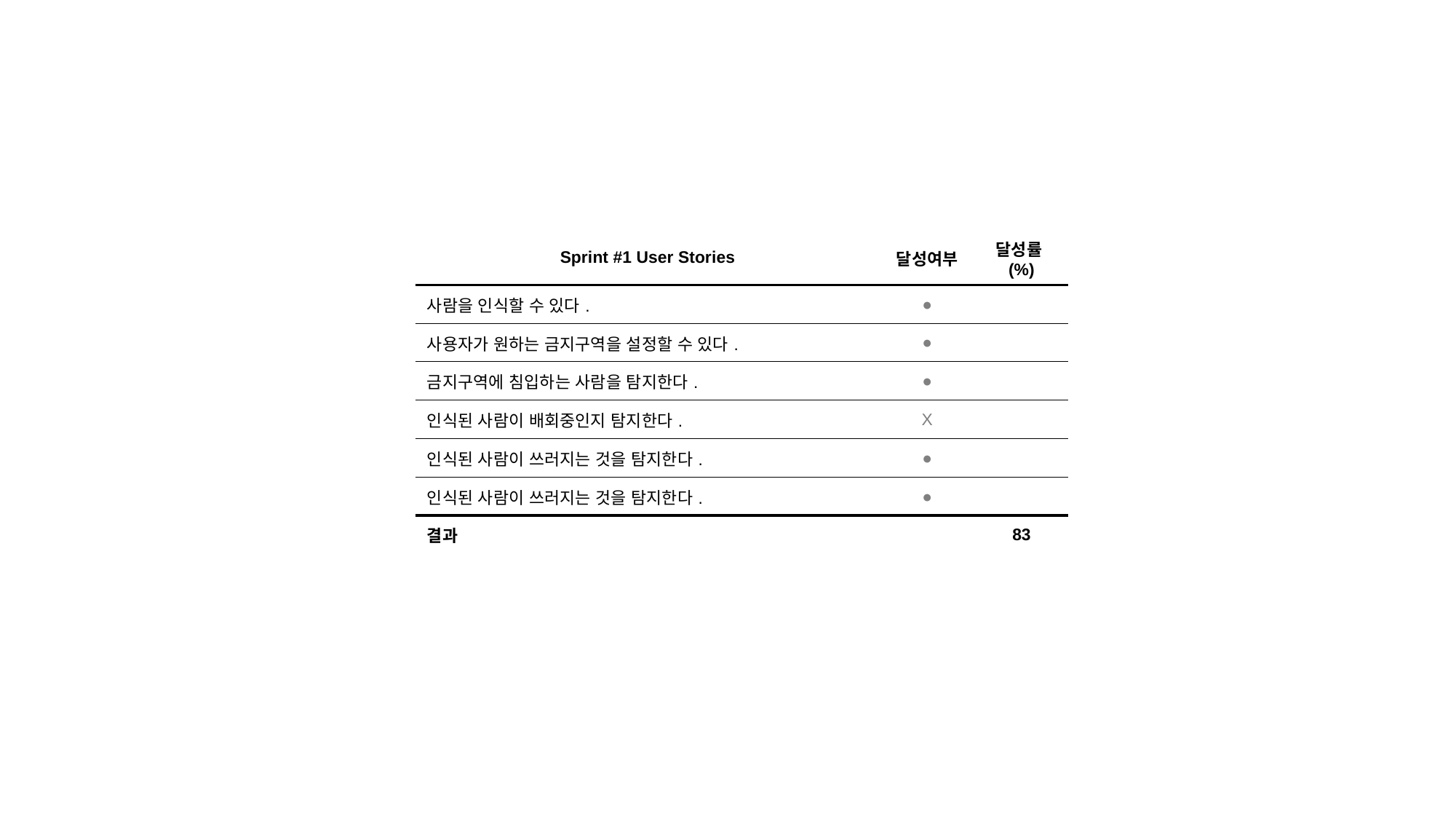

| Sprint #1 User Stories | 달성여부 | 달성률(%) |
| --- | --- | --- |
| 사람을 인식할 수 있다. | ● |  |
| 사용자가 원하는 금지구역을 설정할 수 있다. | ● |  |
| 금지구역에 침입하는 사람을 탐지한다. | ● |  |
| 인식된 사람이 배회중인지 탐지한다. | X |  |
| 인식된 사람이 쓰러지는 것을 탐지한다. | ● |  |
| 인식된 사람이 쓰러지는 것을 탐지한다. | ● |  |
| 결과 |  | 83 |